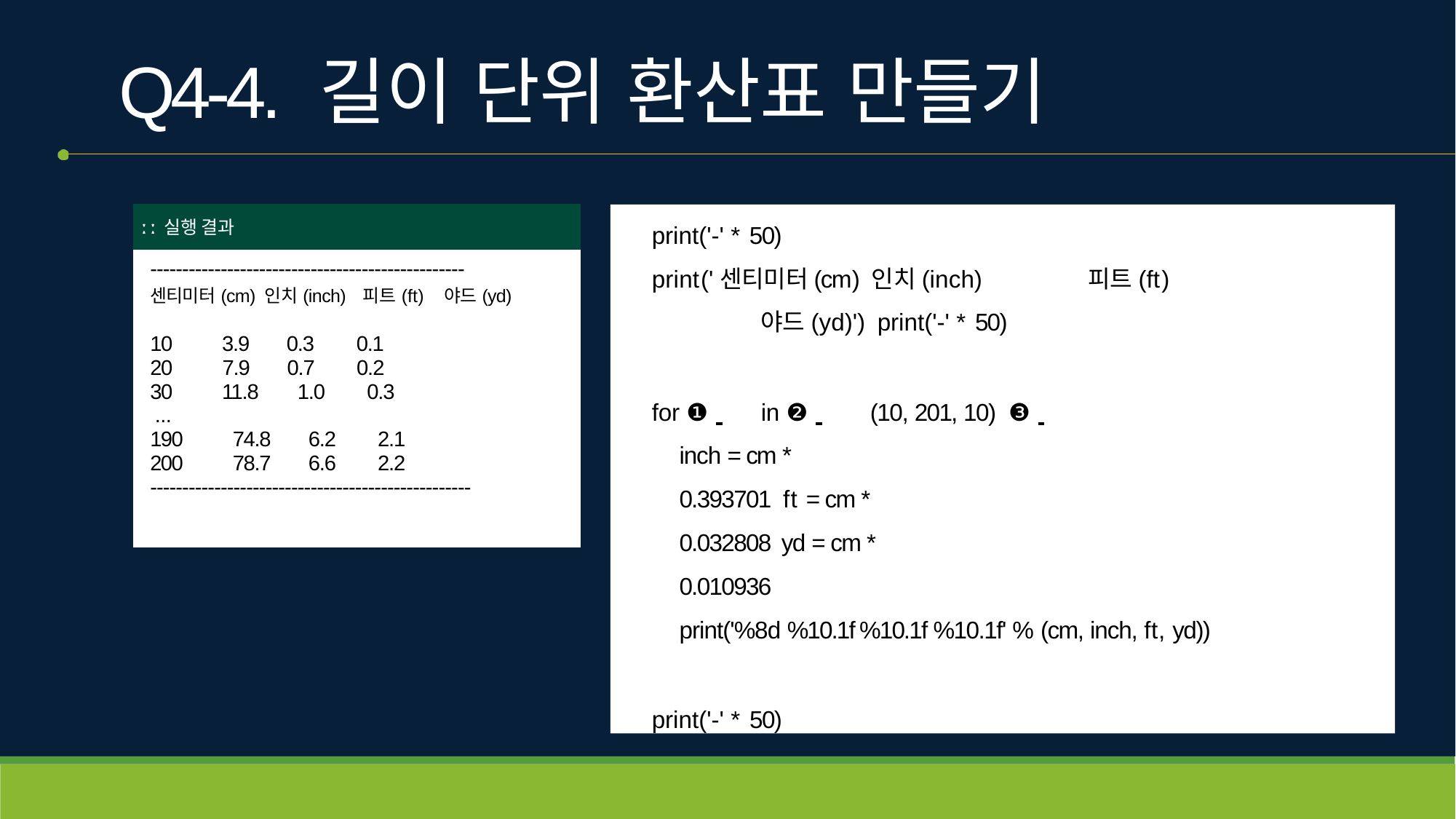

# Q4-4. 길이 단위 환산표 만들기

| ː ː 실행 결과 |
| --- |
| ------------------------------------------------- 센티미터(cm) 인치(inch) 피트(ft) 야드(yd) 10 3.9 0.3 0.1 20 7.9 0.7 0.2 30 11.8 1.0 0.3 ... 190 74.8 6.2 2.1 200 78.7 6.6 2.2 -------------------------------------------------- |
print('-' * 50)
print('센티미터(cm) 인치(inch)	피트(ft)	야드(yd)')  print('-' * 50)

for ❶ 	in ❷ 	(10, 201, 10)  ❸
inch = cm * 0.393701  ft = cm * 0.032808  yd = cm * 0.010936
print('%8d %10.1f %10.1f %10.1f' % (cm, inch, ft, yd))

print('-' * 50)